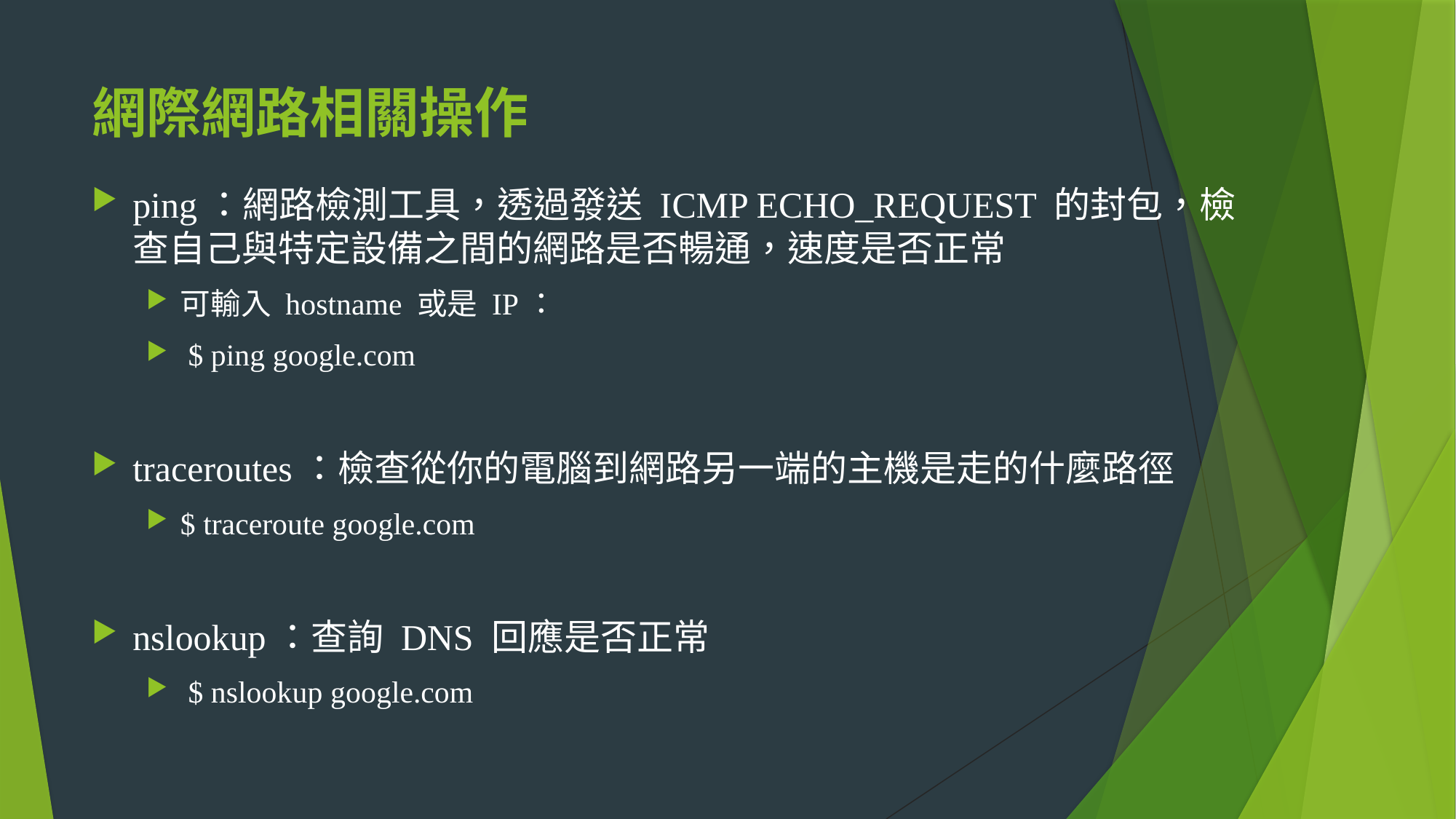

# 網際網路相關操作
ping：網路檢測工具，透過發送 ICMP ECHO_REQUEST 的封包，檢查自己與特定設備之間的網路是否暢通，速度是否正常
可輸入 hostname 或是 IP：
 $ ping google.com

traceroutes：檢查從你的電腦到網路另一端的主機是走的什麼路徑
$ traceroute google.com

nslookup：查詢 DNS 回應是否正常
 $ nslookup google.com